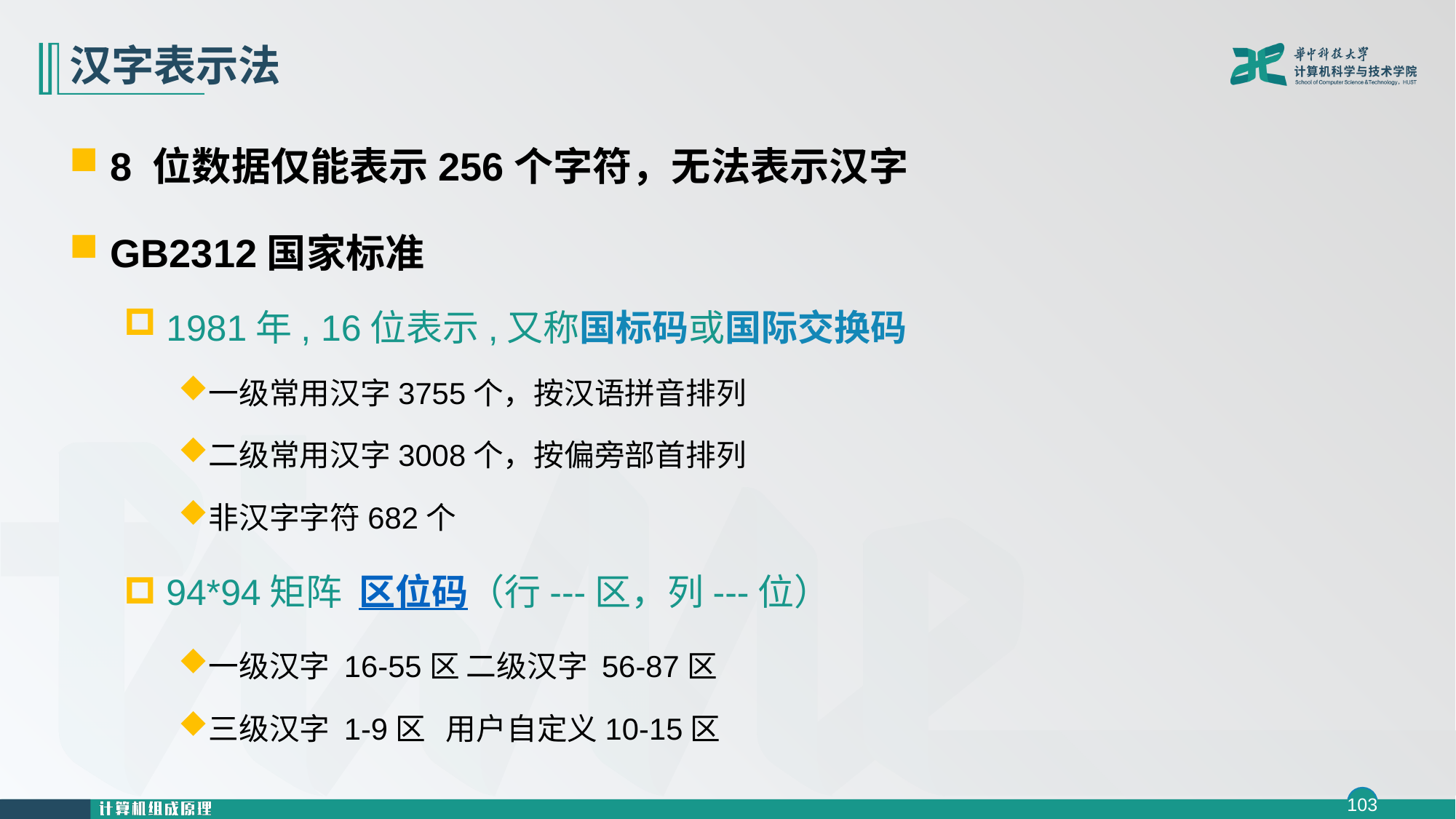

# 汉字表示法
8 位数据仅能表示256个字符，无法表示汉字
GB2312国家标准
1981年, 16位表示,又称国标码或国际交换码
一级常用汉字3755个，按汉语拼音排列
二级常用汉字3008个，按偏旁部首排列
非汉字字符682个
94*94矩阵  区位码（行---区，列---位）
一级汉字 16-55区 二级汉字 56-87区
三级汉字 1-9区   用户自定义10-15区